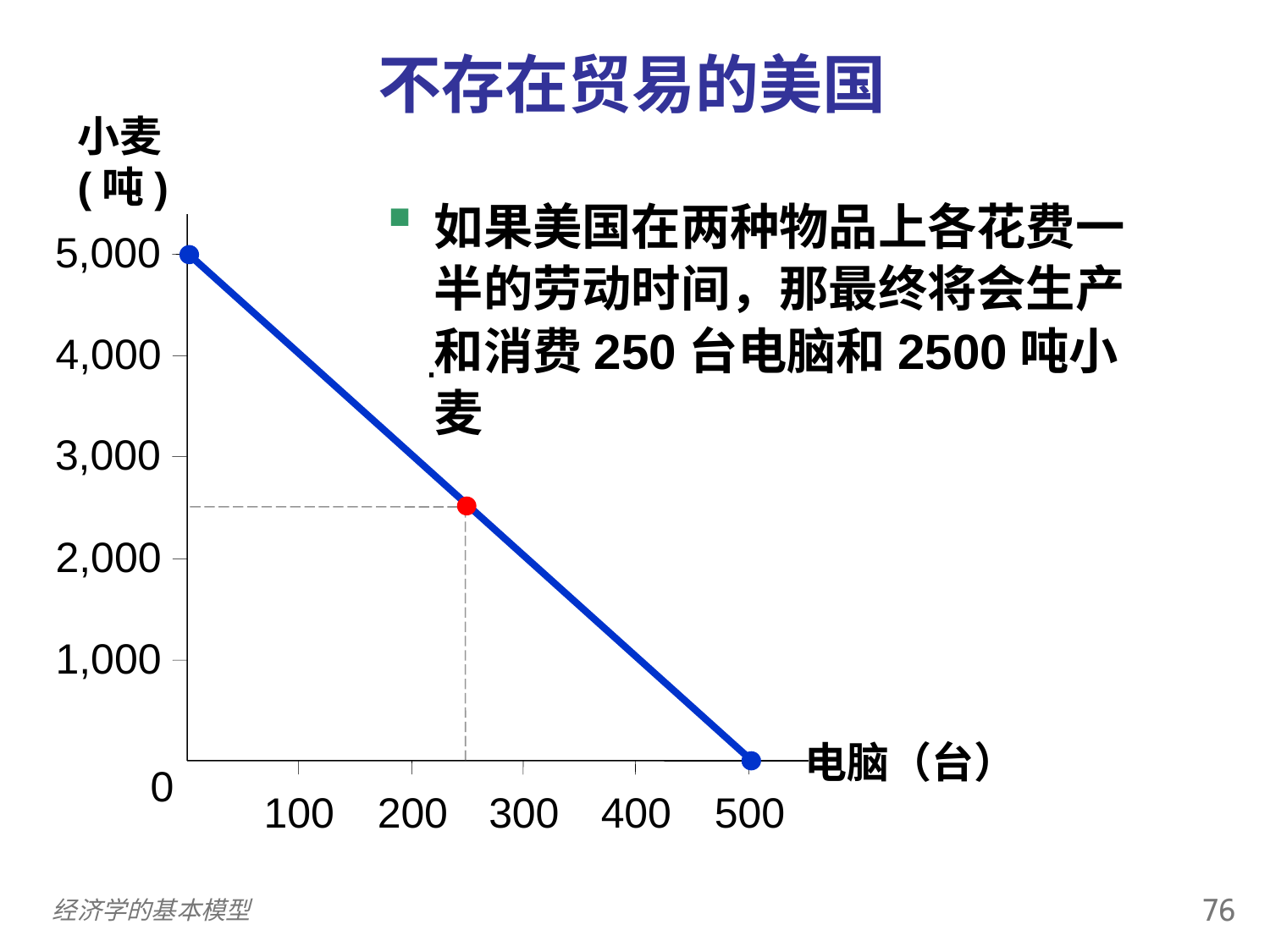

不存在贸易的美国
0
小麦 (吨)

5,000

4,000

3,000

2,000

1,000

0

100

200

500

300

400
电脑（台）
如果美国在两种物品上各花费一半的劳动时间，那最终将会生产和消费250台电脑和2500吨小麦

.

76
经济学的基本模型